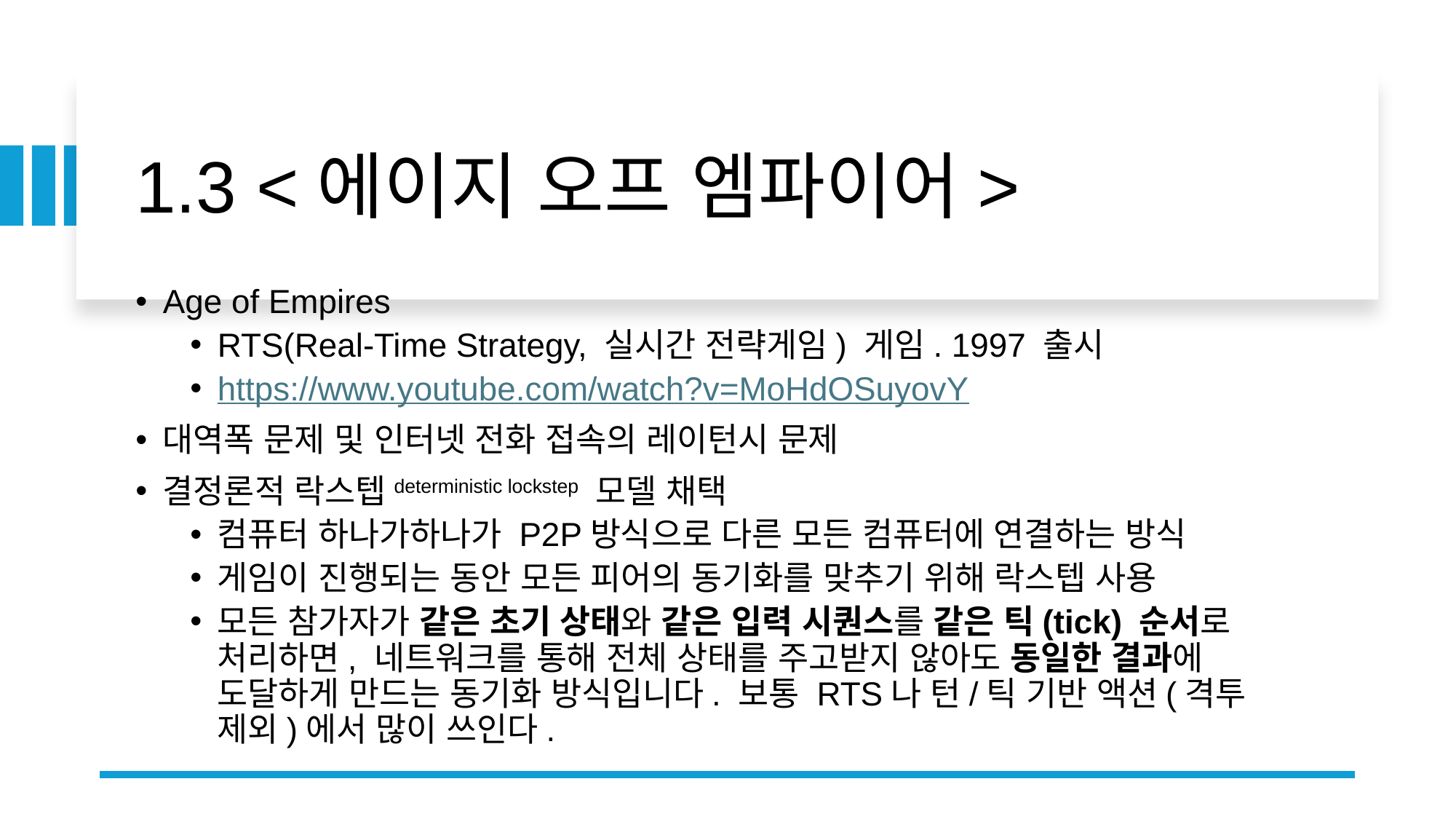

# 1.3 <에이지 오프 엠파이어>

Age of Empires
RTS(Real-Time Strategy, 실시간 전략게임) 게임. 1997 출시
https://www.youtube.com/watch?v=MoHdOSuyovY
대역폭 문제 및 인터넷 전화 접속의 레이턴시 문제
결정론적 락스텝deterministic lockstep 모델 채택
컴퓨터 하나가하나가 P2P방식으로 다른 모든 컴퓨터에 연결하는 방식
게임이 진행되는 동안 모든 피어의 동기화를 맞추기 위해 락스텝 사용
모든 참가자가 같은 초기 상태와 같은 입력 시퀀스를 같은 틱(tick) 순서로 처리하면, 네트워크를 통해 전체 상태를 주고받지 않아도 동일한 결과에 도달하게 만드는 동기화 방식입니다. 보통 RTS나 턴/틱 기반 액션(격투 제외)에서 많이 쓰인다.